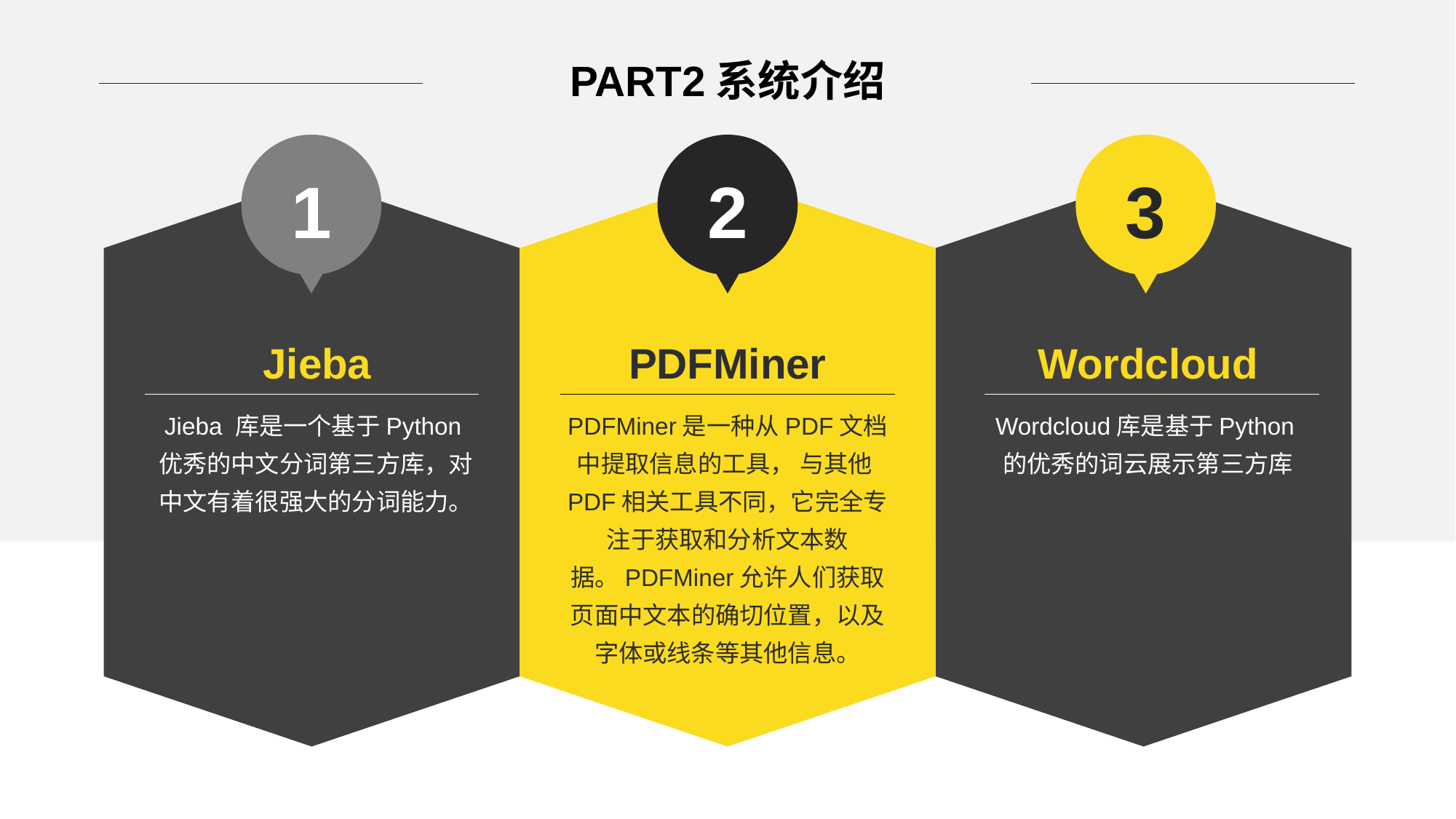

PART2系统介绍

1

2

3

Jieba
PDFMiner
Wordcloud
Jieba 库是一个基于Python优秀的中文分词第三方库，对中文有着很强大的分词能力。
PDFMiner是一种从PDF文档中提取信息的工具， 与其他PDF相关工具不同，它完全专注于获取和分析文本数据。PDFMiner允许人们获取页面中文本的确切位置，以及字体或线条等其他信息。
Wordcloud库是基于Python的优秀的词云展示第三方库